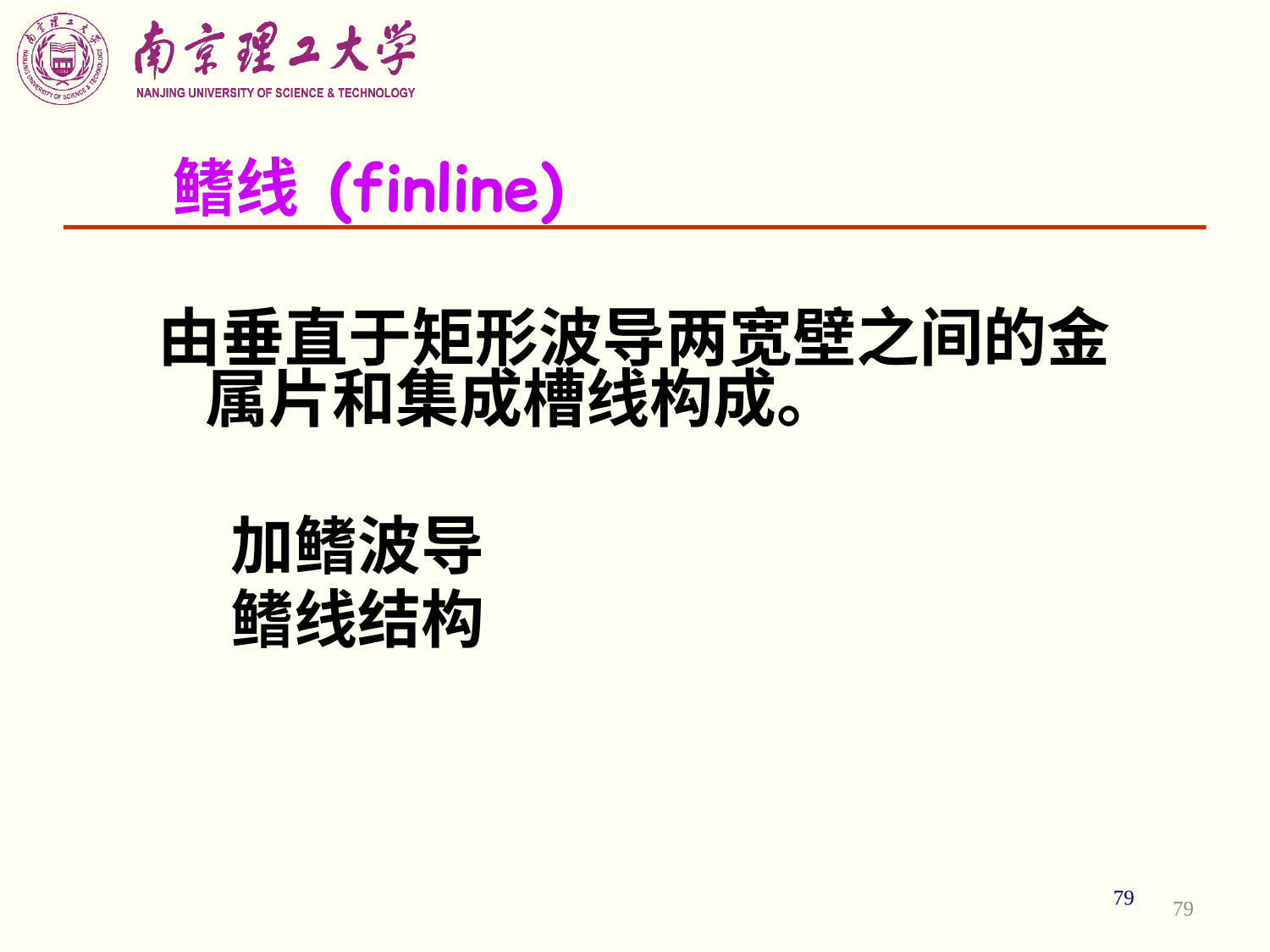

# 鳍线 (finline)
由垂直于矩形波导两宽壁之间的金属片和集成槽线构成。

    加鳍波导
    鳍线结构

79